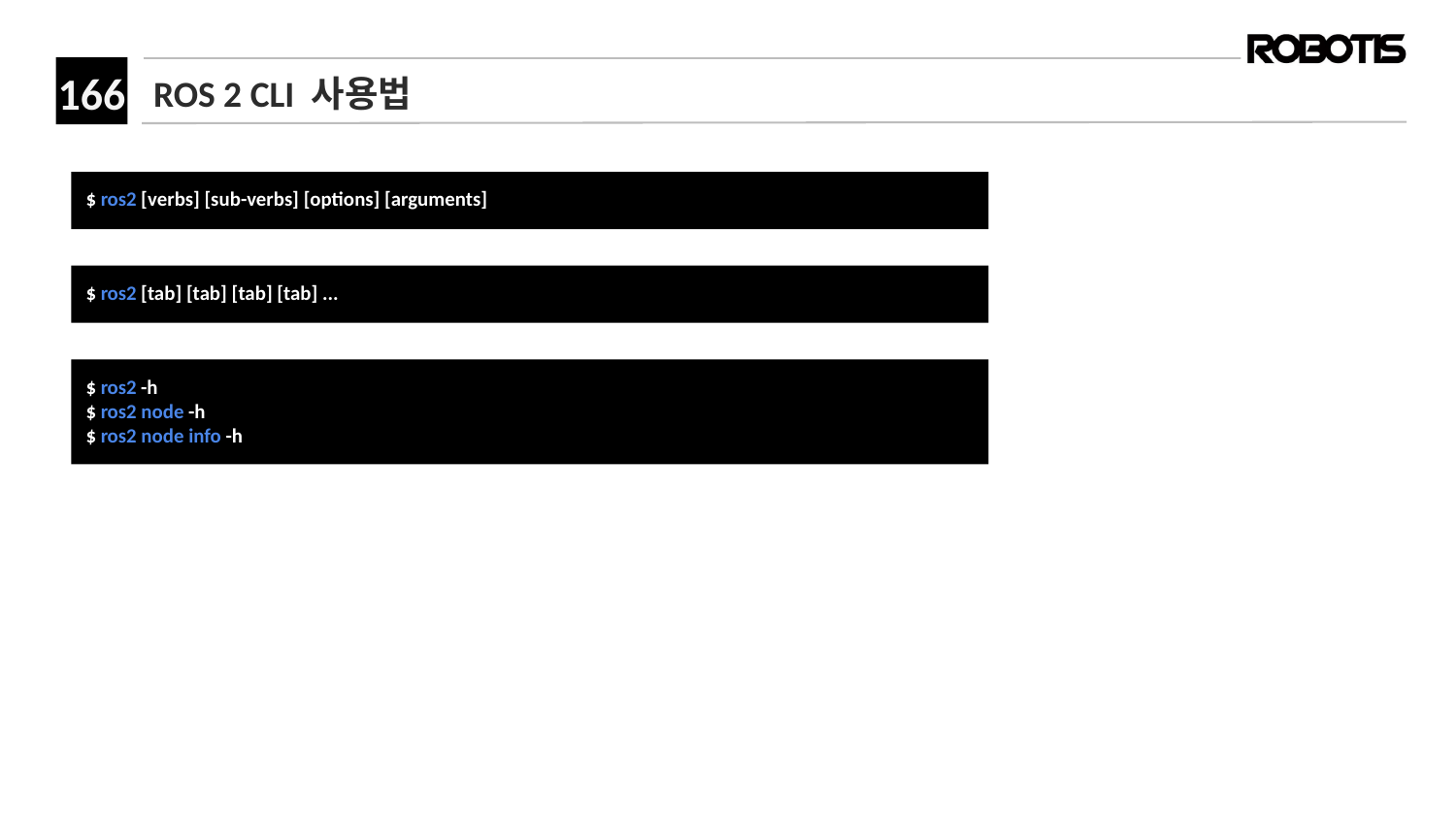

# ROS 2 CLI 사용법
﻿$ ros2 [verbs] [sub-verbs] [options] [arguments]
﻿$ ros2 [tab] [tab] [tab] [tab] ...
$ ros2 -h
$ ros2 node -h
$ ros2 node info -h﻿